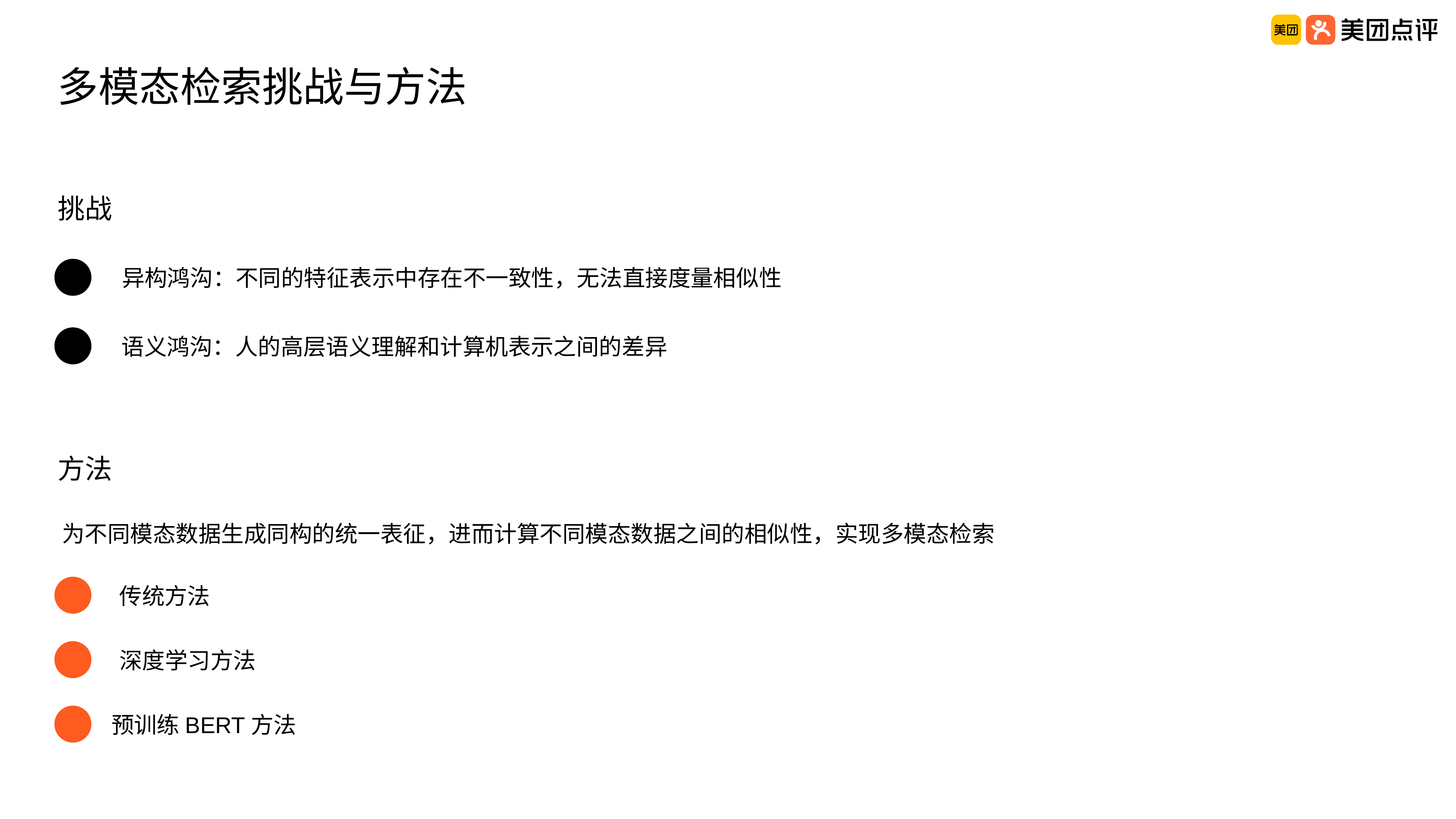

多模态检索挑战与方法
挑战

异构鸿沟：不同的特征表示中存在不一致性，无法直接度量相似性

语义鸿沟：人的高层语义理解和计算机表示之间的差异
方法
为不同模态数据生成同构的统一表征，进而计算不同模态数据之间的相似性，实现多模态检索

传统方法

深度学习方法

预训练BERT方法